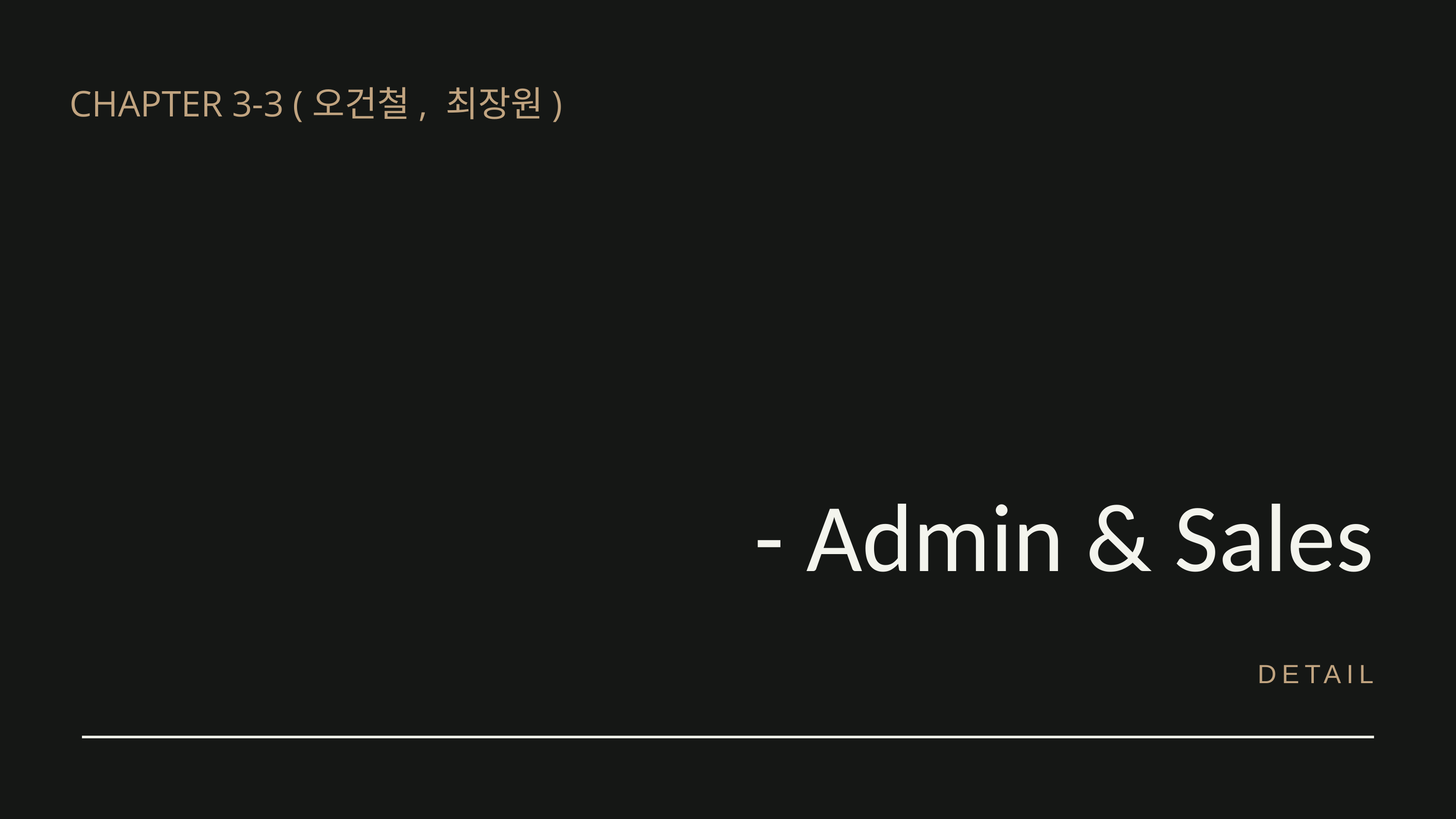

CHAPTER 3-3 (오건철, 최장원)
- Admin & Sales
DETAIL